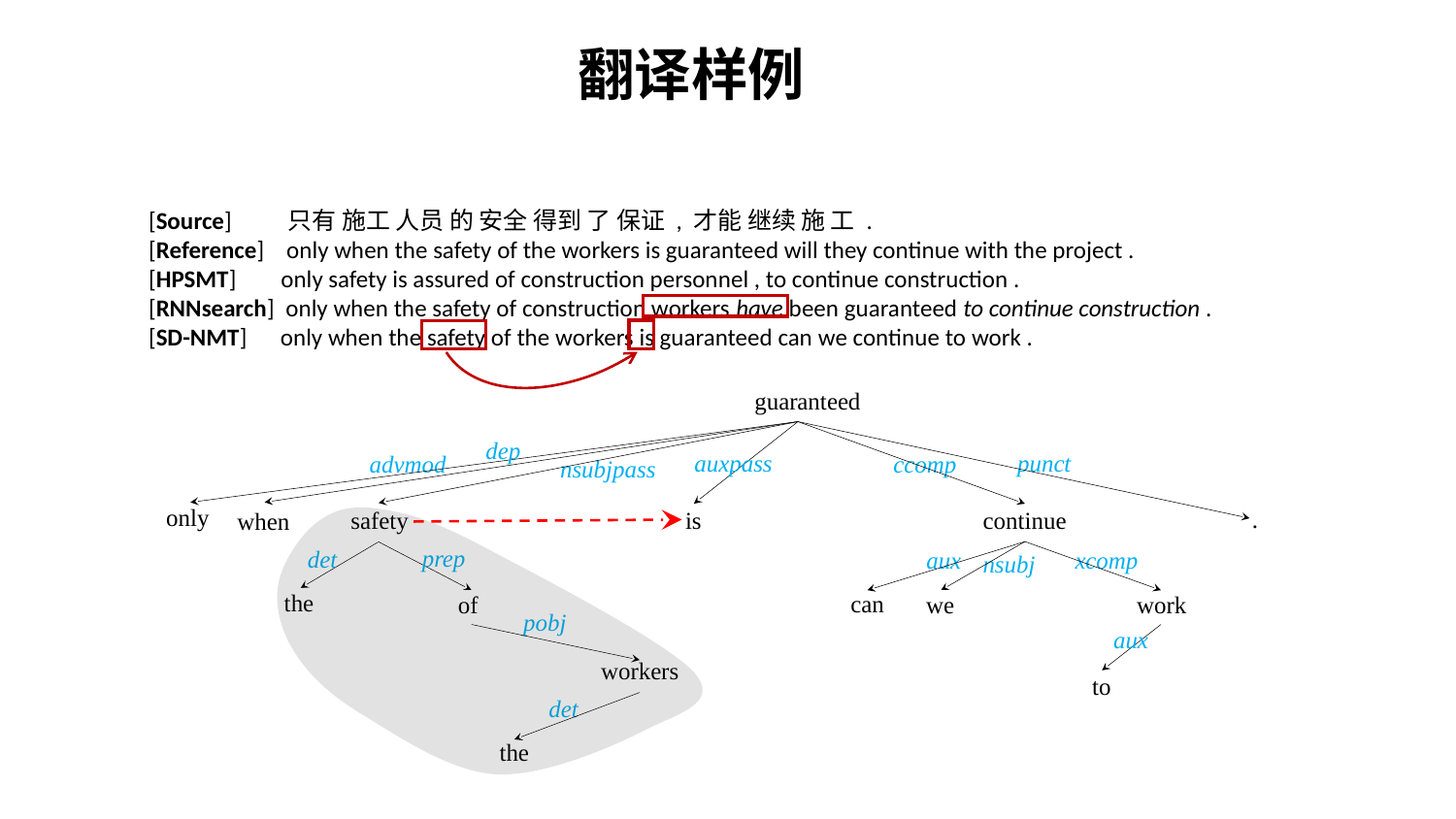

翻译样例

[Source]         只有 施工 人员 的 安全 得到 了 保证 , 才能 继续 施 工 .
[Reference]    only when the safety of the workers is guaranteed will they continue with the project .
[HPSMT]        only safety is assured of construction personnel , to continue construction .
[RNNsearch]  only when the safety of construction workers have been guaranteed to continue construction .
[SD-NMT]      only when the safety of the workers is guaranteed can we continue to work .

guaranteed

dep
punct
auxpass
ccomp
advmod
nsubjpass
only

.

is

continue

safety
when

prep
det
xcomp
aux
nsubj
the

can

of

we

work

pobj
aux
workers

to

det
the